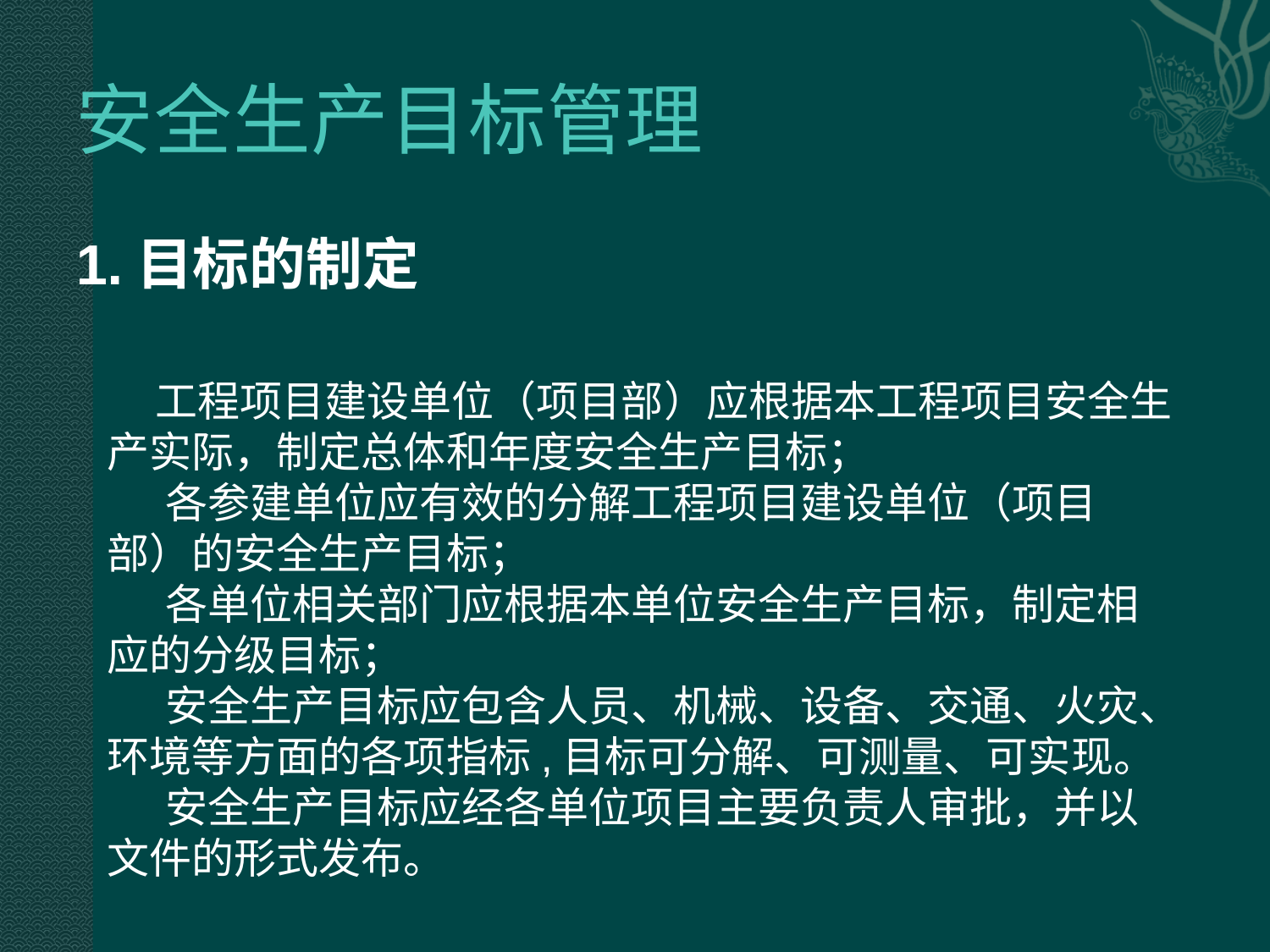

# 安全生产目标管理
1.目标的制定

    工程项目建设单位（项目部）应根据本工程项目安全生产实际，制定总体和年度安全生产目标；
     各参建单位应有效的分解工程项目建设单位（项目部）的安全生产目标；
     各单位相关部门应根据本单位安全生产目标，制定相应的分级目标；
     安全生产目标应包含人员、机械、设备、交通、火灾、环境等方面的各项指标,目标可分解、可测量、可实现。
     安全生产目标应经各单位项目主要负责人审批，并以文件的形式发布。